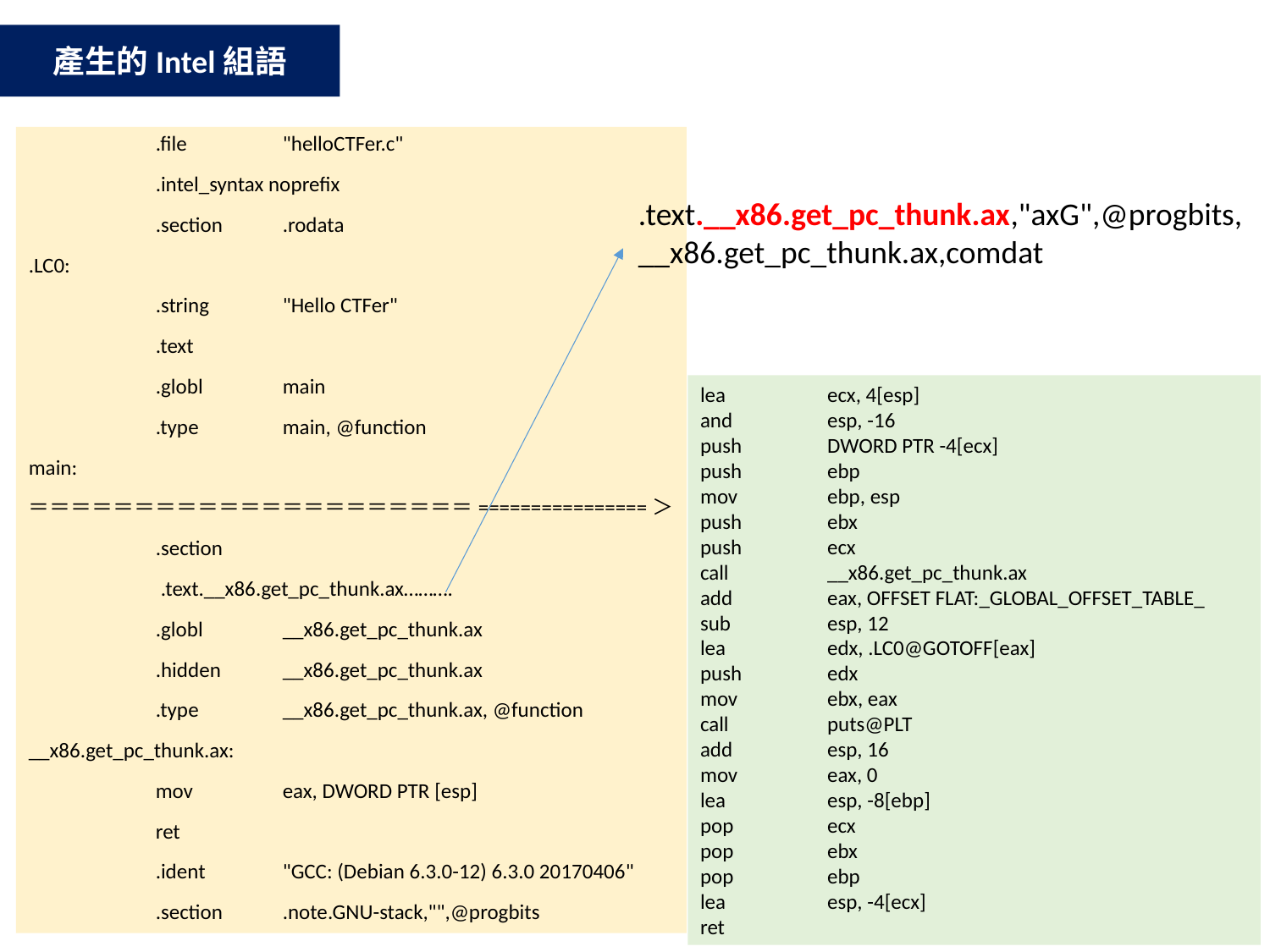

產生的Intel組語
	.file	"helloCTFer.c"
	.intel_syntax noprefix
	.section	.rodata
.LC0:
	.string	"Hello CTFer"
	.text
	.globl	main
	.type	main, @function
main:
＝＝＝＝＝＝＝＝＝＝＝＝＝＝＝＝＝＝＝＝＝================＞
	.section
　　　　　　.text.__x86.get_pc_thunk.ax……….
	.globl	__x86.get_pc_thunk.ax
	.hidden	__x86.get_pc_thunk.ax
	.type	__x86.get_pc_thunk.ax, @function
__x86.get_pc_thunk.ax:
	mov	eax, DWORD PTR [esp]
	ret
	.ident	"GCC: (Debian 6.3.0-12) 6.3.0 20170406"
	.section	.note.GNU-stack,"",@progbits
.text.__x86.get_pc_thunk.ax,"axG",@progbits,__x86.get_pc_thunk.ax,comdat
lea	ecx, 4[esp]
and	esp, -16
push	DWORD PTR -4[ecx]
push	ebp
mov	ebp, esp
push	ebx
push	ecx
call	__x86.get_pc_thunk.ax
add	eax, OFFSET FLAT:_GLOBAL_OFFSET_TABLE_
sub	esp, 12
lea	edx, .LC0@GOTOFF[eax]
push	edx
mov	ebx, eax
call	puts@PLT
add	esp, 16
mov	eax, 0
lea	esp, -8[ebp]
pop	ecx
pop	ebx
pop	ebp
lea	esp, -4[ecx]
ret